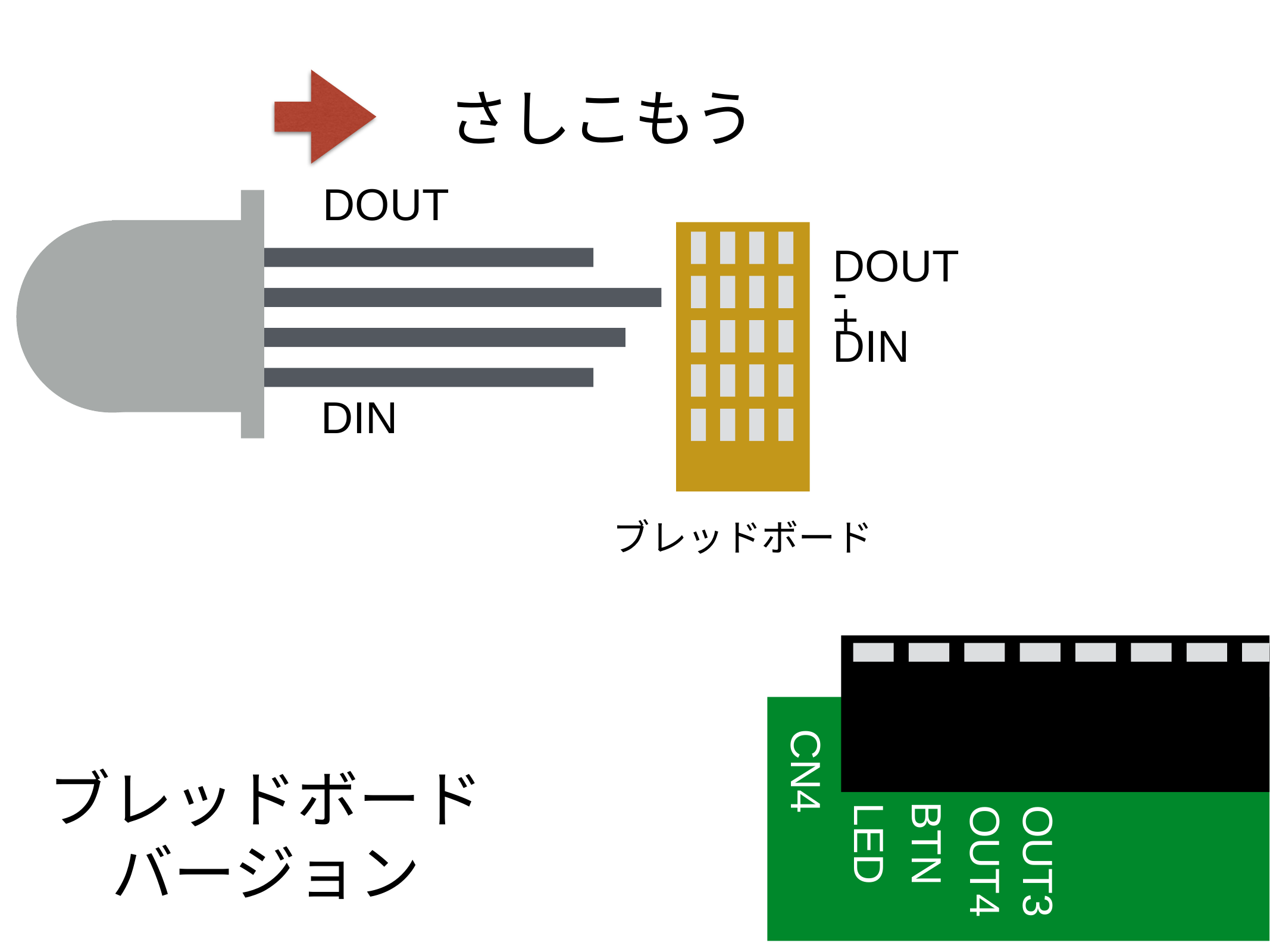

さしこもう
DOUT
DOUT
-
+
DIN

DIN
ブレッドボード

CN4
LED
BTN
OUT4
OUT3
ブレッドボード
バージョン